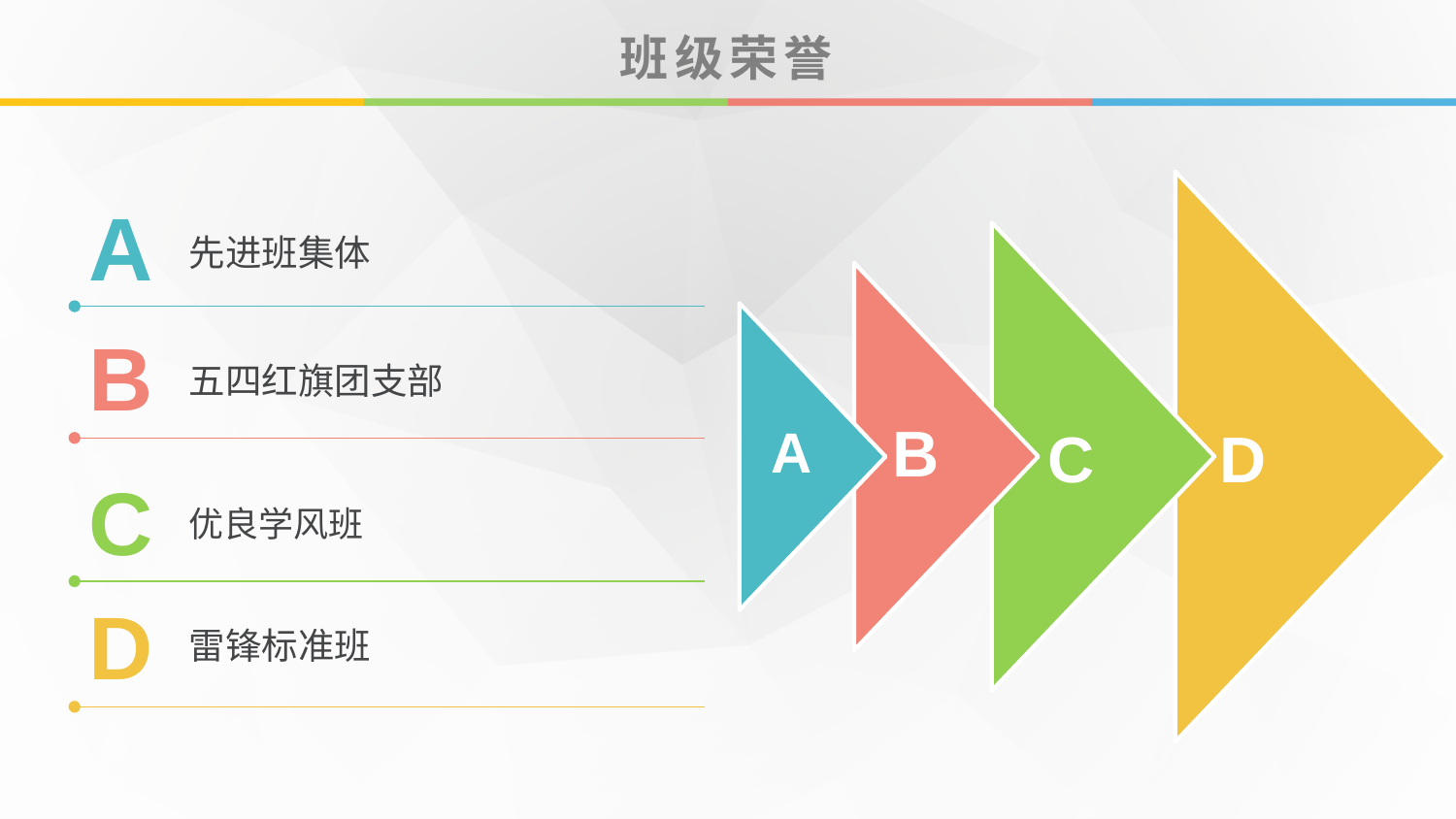

# 班级荣誉
A
先进班集体
D
B
   C
五四红旗团支部
  B
  A
C
优良学风班
D
雷锋标准班